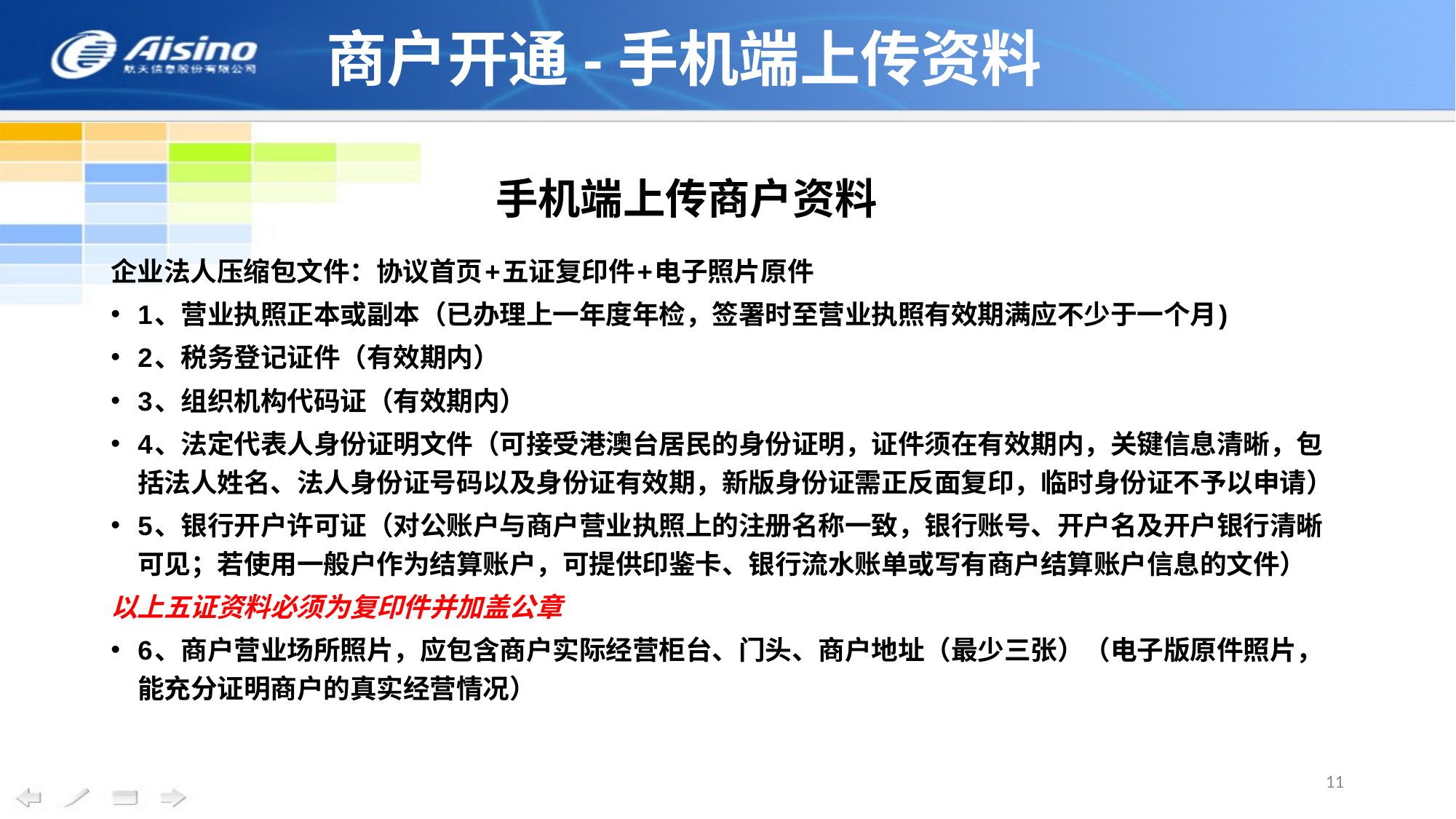

# 商户开通-手机端上传资料
手机端上传商户资料
企业法人压缩包文件：协议首页+五证复印件+电子照片原件
1、营业执照正本或副本（已办理上一年度年检，签署时至营业执照有效期满应不少于一个月)
2、税务登记证件（有效期内）
3、组织机构代码证（有效期内）
4、法定代表人身份证明文件（可接受港澳台居民的身份证明，证件须在有效期内，关键信息清晰，包括法人姓名、法人身份证号码以及身份证有效期，新版身份证需正反面复印，临时身份证不予以申请）
5、银行开户许可证（对公账户与商户营业执照上的注册名称一致，银行账号、开户名及开户银行清晰可见；若使用一般户作为结算账户，可提供印鉴卡、银行流水账单或写有商户结算账户信息的文件）
以上五证资料必须为复印件并加盖公章
6、商户营业场所照片，应包含商户实际经营柜台、门头、商户地址（最少三张）（电子版原件照片，能充分证明商户的真实经营情况）

11